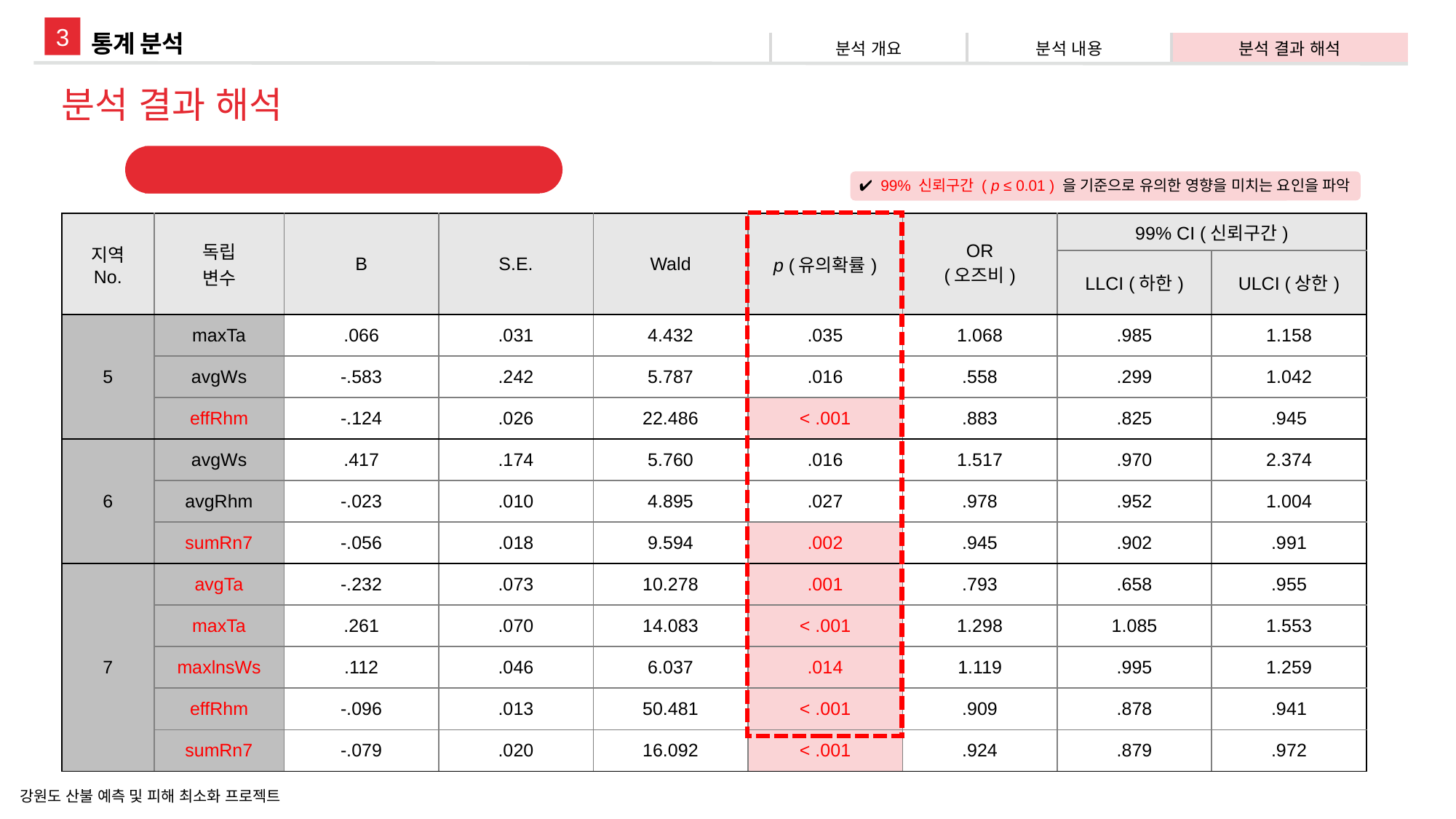

3
통계 분석
| 분석 개요 | 분석 내용 | 분석 결과 해석 |
| --- | --- | --- |
분석 결과 해석

지역별 산불 발생여부에 미치는 영향
✔  99% 신뢰구간 ( p ≤ 0.01 ) 을 기준으로 유의한 영향을 미치는 요인을 파악

| 지역 No. | 독립 변수 | B | S.E. | Wald | p (유의확률) | OR (오즈비) | 99% CI (신뢰구간) |  |
| --- | --- | --- | --- | --- | --- | --- | --- | --- |
|  |  |  |  |  |  |  | LLCI (하한) | ULCI (상한) |
| 5 | maxTa | .066 | .031 | 4.432 | .035 | 1.068 | .985 | 1.158 |
|  | avgWs | -.583 | .242 | 5.787 | .016 | .558 | .299 | 1.042 |
|  | effRhm | -.124 | .026 | 22.486 | < .001 | .883 | .825 | .945 |
| 6 | avgWs | .417 | .174 | 5.760 | .016 | 1.517 | .970 | 2.374 |
|  | avgRhm | -.023 | .010 | 4.895 | .027 | .978 | .952 | 1.004 |
|  | sumRn7 | -.056 | .018 | 9.594 | .002 | .945 | .902 | .991 |
| 7 | avgTa | -.232 | .073 | 10.278 | .001 | .793 | .658 | .955 |
|  | maxTa | .261 | .070 | 14.083 | < .001 | 1.298 | 1.085 | 1.553 |
|  | maxlnsWs | .112 | .046 | 6.037 | .014 | 1.119 | .995 | 1.259 |
|  | effRhm | -.096 | .013 | 50.481 | < .001 | .909 | .878 | .941 |
|  | sumRn7 | -.079 | .020 | 16.092 | < .001 | .924 | .879 | .972 |
강원도 산불 예측 및 피해 최소화 프로젝트